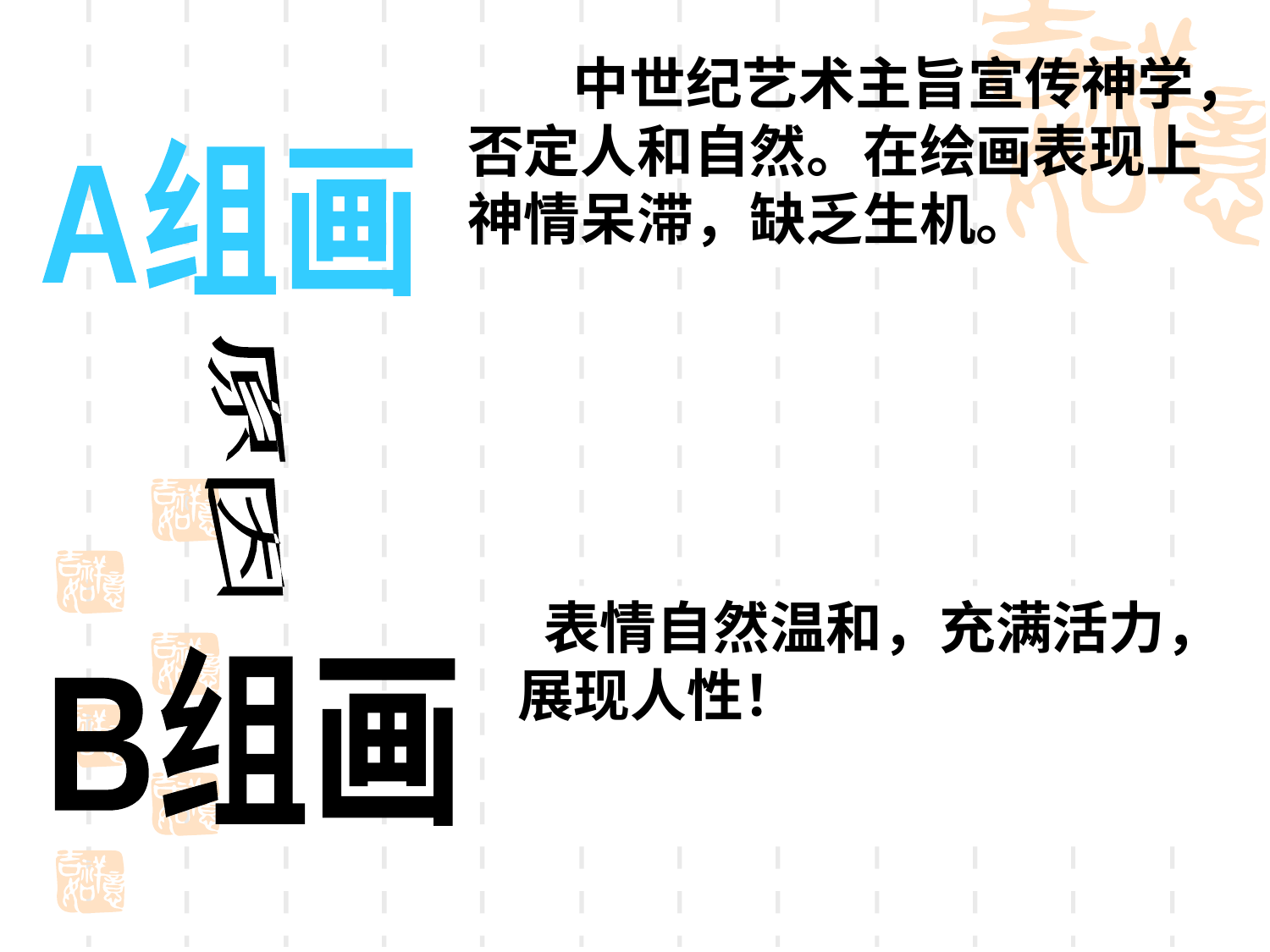

中世纪艺术主旨宣传神学，否定人和自然。在绘画表现上神情呆滞，缺乏生机。

A组画
原因
 表情自然温和，充满活力，展现人性！

？
B组画